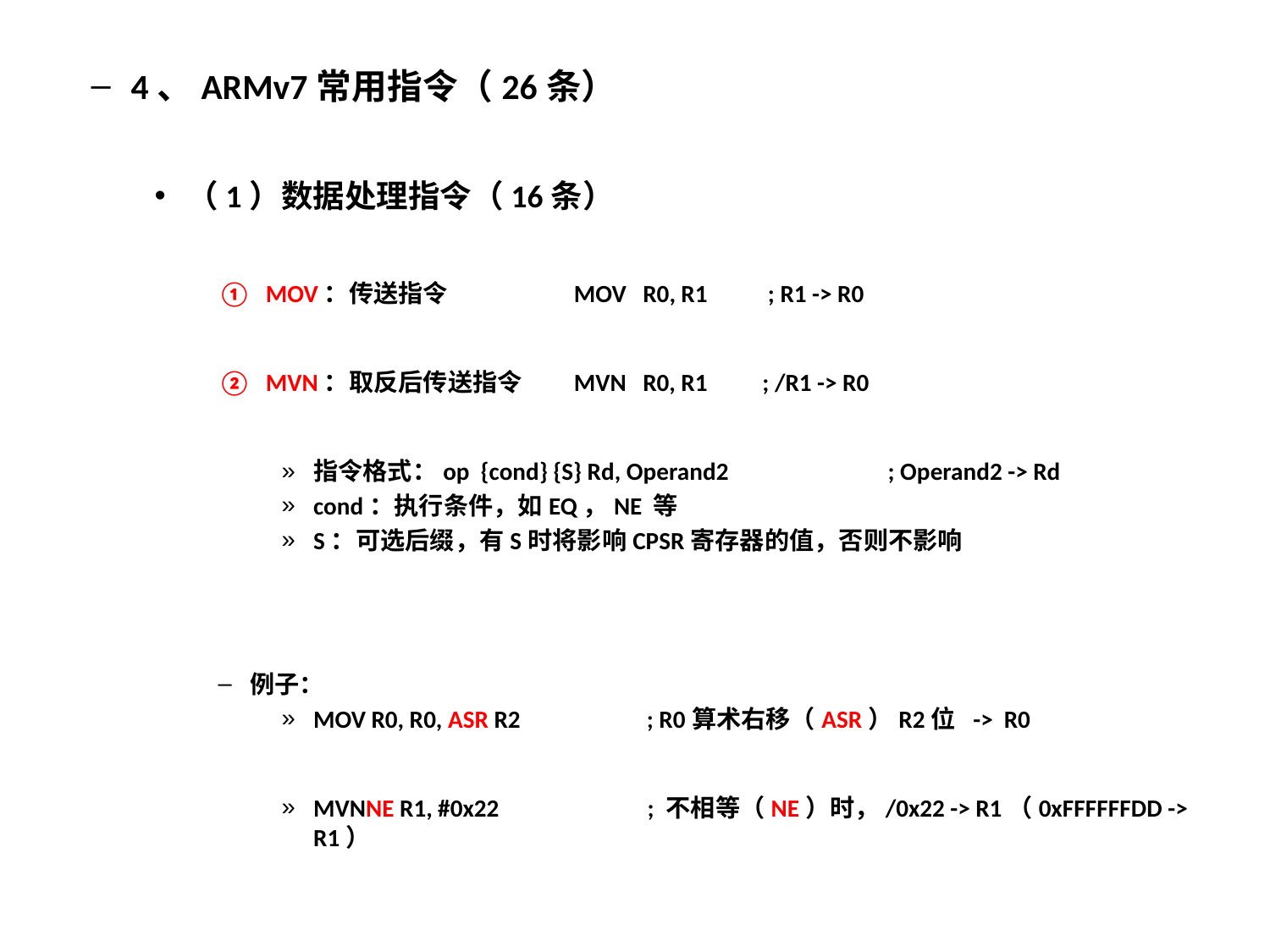

4、ARMv7常用指令（26条）

（1）数据处理指令（16条）

MOV：传送指令                     MOV   R0, R1           ; R1 -> R0

MVN：取反后传送指令        MVN   R0, R1          ; /R1 -> R0

指令格式：op  {cond} {S} Rd, Operand2                             ; Operand2 -> Rd
cond：执行条件，如EQ，NE 等
S：可选后缀，有S时将影响CPSR寄存器的值，否则不影响

例子：
MOV R0, R0, ASR R2                       ; R0算术右移（ASR）R2位  ->  R0

MVNNE R1, #0x22                           ; 不相等（NE）时，/0x22 -> R1（0xFFFFFFDD -> R1）